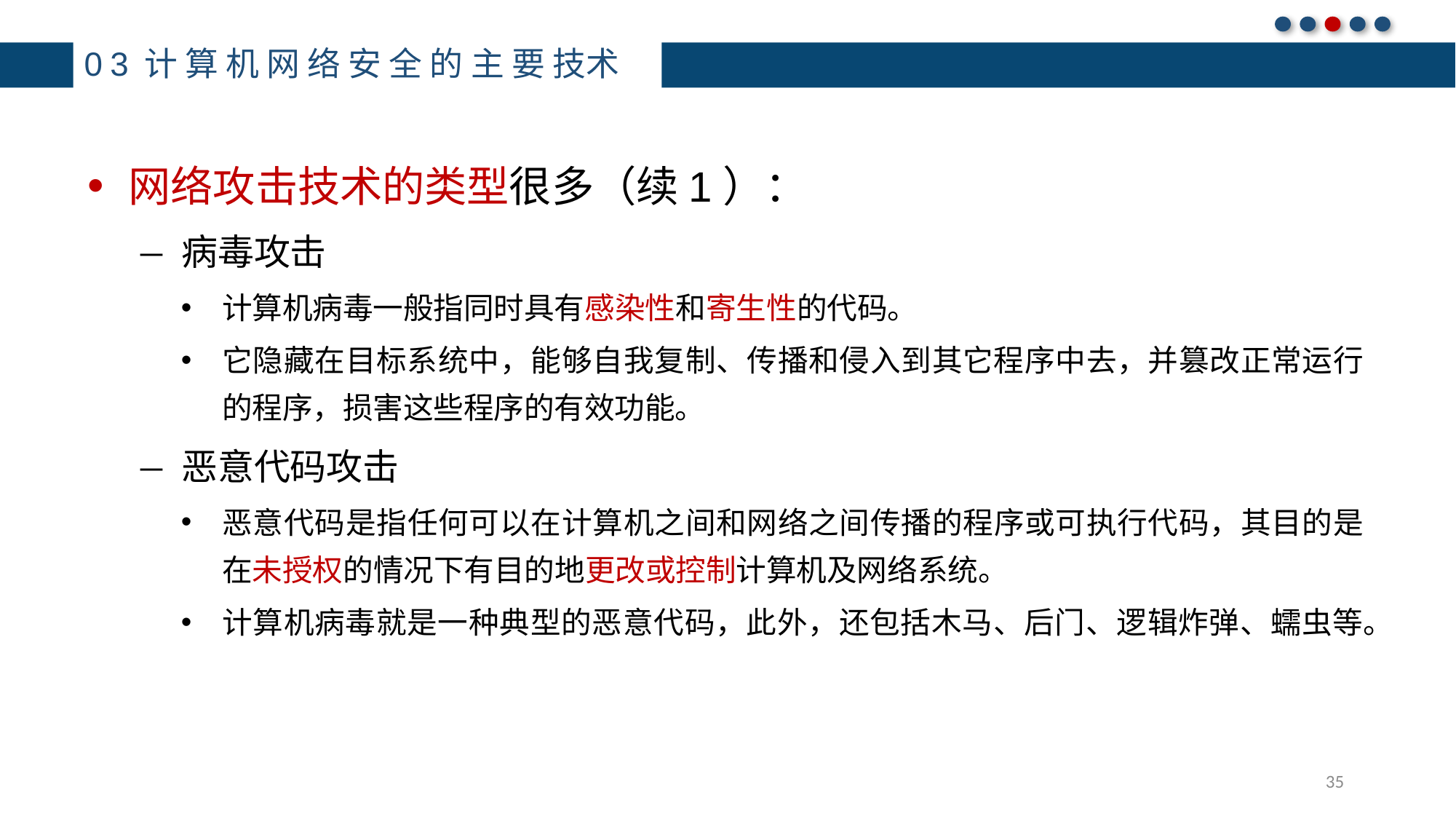

# 03计算机网络安全的主要技术
网络攻击技术的类型很多（续1）：
病毒攻击
计算机病毒一般指同时具有感染性和寄生性的代码。
它隐藏在目标系统中，能够自我复制、传播和侵入到其它程序中去，并篡改正常运行的程序，损害这些程序的有效功能。
恶意代码攻击
恶意代码是指任何可以在计算机之间和网络之间传播的程序或可执行代码，其目的是在未授权的情况下有目的地更改或控制计算机及网络系统。
计算机病毒就是一种典型的恶意代码，此外，还包括木马、后门、逻辑炸弹、蠕虫等。
35